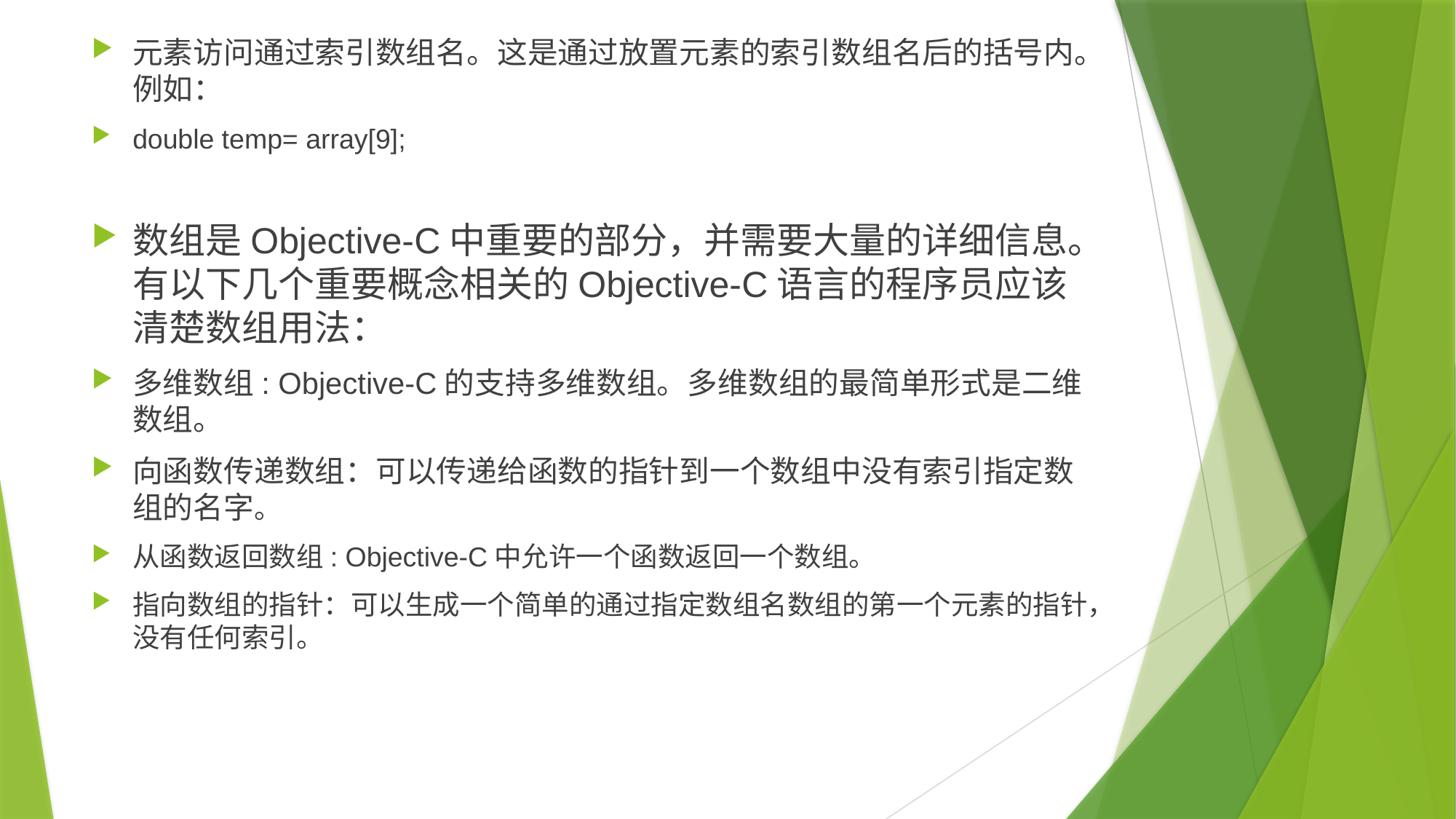

元素访问通过索引数组名。这是通过放置元素的索引数组名后的括号内。例如：
double temp= array[9];

数组是Objective-C中重要的部分，并需要大量的详细信息。有以下几个重要概念相关的Objective-C语言的程序员应该清楚数组用法：
多维数组: Objective-C的支持多维数组。多维数组的最简单形式是二维数组。
向函数传递数组：可以传递给函数的指针到一个数组中没有索引指定数组的名字。
从函数返回数组: Objective-C中允许一个函数返回一个数组。
指向数组的指针：可以生成一个简单的通过指定数组名数组的第一个元素的指针，没有任何索引。